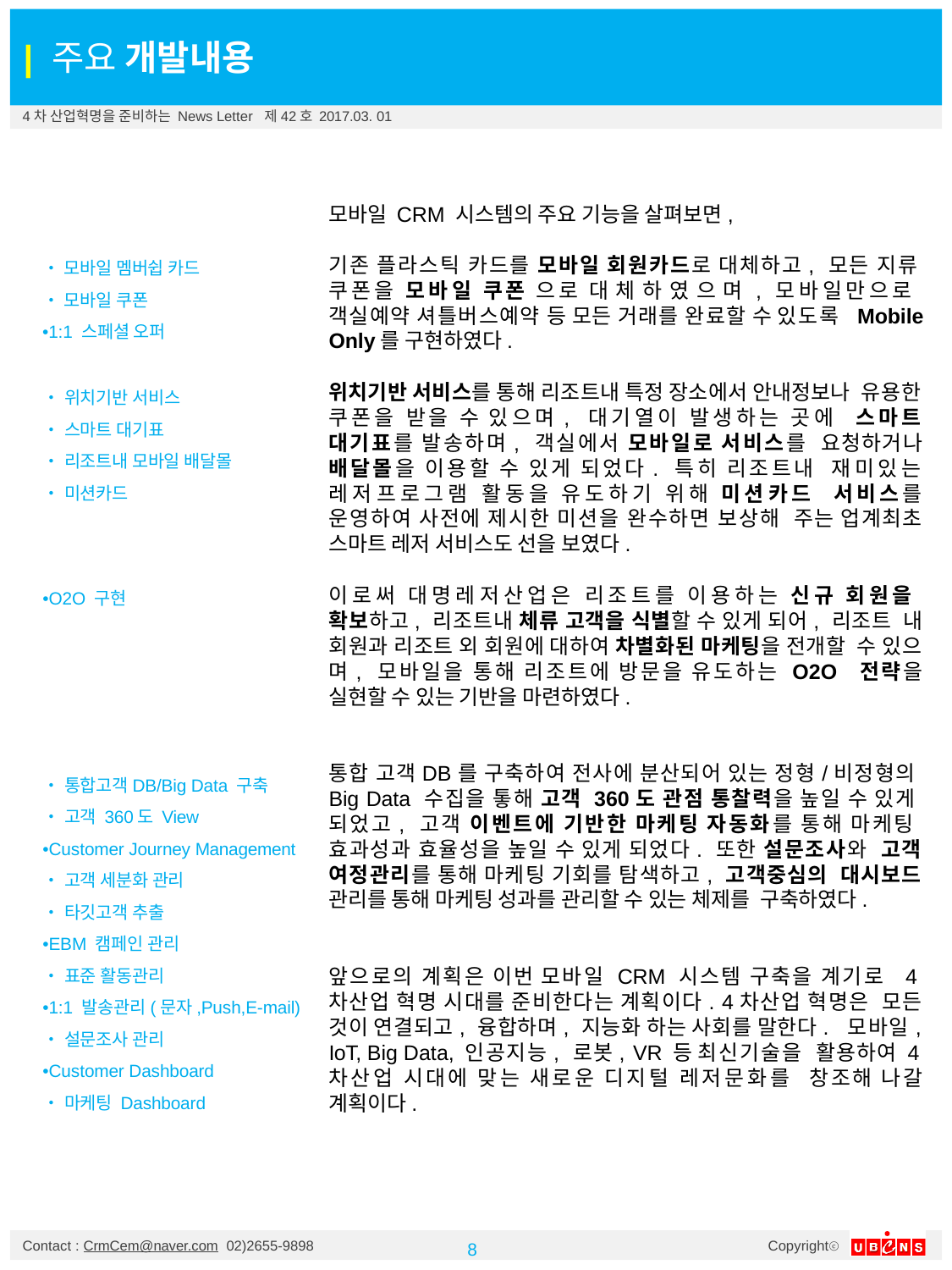

| 주요 개발내용
4차 산업혁명을 준비하는 News Letter  제42호 2017.03. 01
모바일 CRM 시스템의 주요 기능을 살펴보면,
기존 플라스틱 카드를 모바일 회원카드로 대체하고, 모든 지류  쿠폰을 모바일 쿠폰 으로 대 체 하 였 으 며 , 모바일만으로  객실예약 셔틀버스예약 등 모든 거래를 완료할 수 있도록  Mobile Only를 구현하였다.
•모바일 멤버쉽 카드
•모바일 쿠폰
•1:1 스페셜 오퍼
위치기반 서비스를 통해 리조트내 특정 장소에서 안내정보나  유용한 쿠폰을 받을 수 있으며, 대기열이 발생하는 곳에  스마트 대기표를 발송하며, 객실에서 모바일로 서비스를  요청하거나 배달몰을 이용할 수 있게 되었다. 특히 리조트내  재미있는 레저프로그램 활동을 유도하기 위해 미션카드  서비스를 운영하여 사전에 제시한 미션을 완수하면 보상해  주는 업계최초 스마트 레저 서비스도 선을 보였다.
•위치기반 서비스
•스마트 대기표
•리조트내 모바일 배달몰
•미션카드
이로써 대명레저산업은 리조트를 이용하는 신규 회원을  확보하고, 리조트내 체류 고객을 식별할 수 있게 되어, 리조트  내 회원과 리조트 외 회원에 대하여 차별화된 마케팅을 전개할  수 있으며, 모바일을 통해 리조트에 방문을 유도하는 O2O  전략을 실현할 수 있는 기반을 마련하였다.
•O2O 구현
통합 고객DB를 구축하여 전사에 분산되어 있는 정형/비정형의  Big Data 수집을 톻해 고객 360도 관점 통찰력을 높일 수 있게  되었고, 고객 이벤트에 기반한 마케팅 자동화를 통해 마케팅  효과성과 효율성을 높일 수 있게 되었다. 또한 설문조사와  고객 여정관리를 통해 마케팅 기회를 탐색하고, 고객중심의  대시보드 관리를 통해 마케팅 성과를 관리할 수 있는 체제를  구축하였다.
•통합고객DB/Big Data 구축
•고객 360도 View
•Customer Journey Management
•고객 세분화 관리
•타깃고객 추출
•EBM 캠페인 관리
•표준 활동관리
•1:1 발송관리(문자,Push,E-mail)
•설문조사 관리
•Customer Dashboard
•마케팅 Dashboard
앞으로의 계획은 이번 모바일 CRM 시스템 구축을 계기로  4차산업 혁명 시대를 준비한다는 계획이다. 4차산업 혁명은  모든 것이 연결되고, 융합하며, 지능화 하는 사회를 말한다.  모바일, IoT, Big Data, 인공지능, 로봇, VR 등 최신기술을  활용하여 4차산업 시대에 맞는 새로운 디지털 레저문화를  창조해 나갈 계획이다.
Contact : CrmCem@naver.com 02)2655-9898
Copyrightⓒ
8